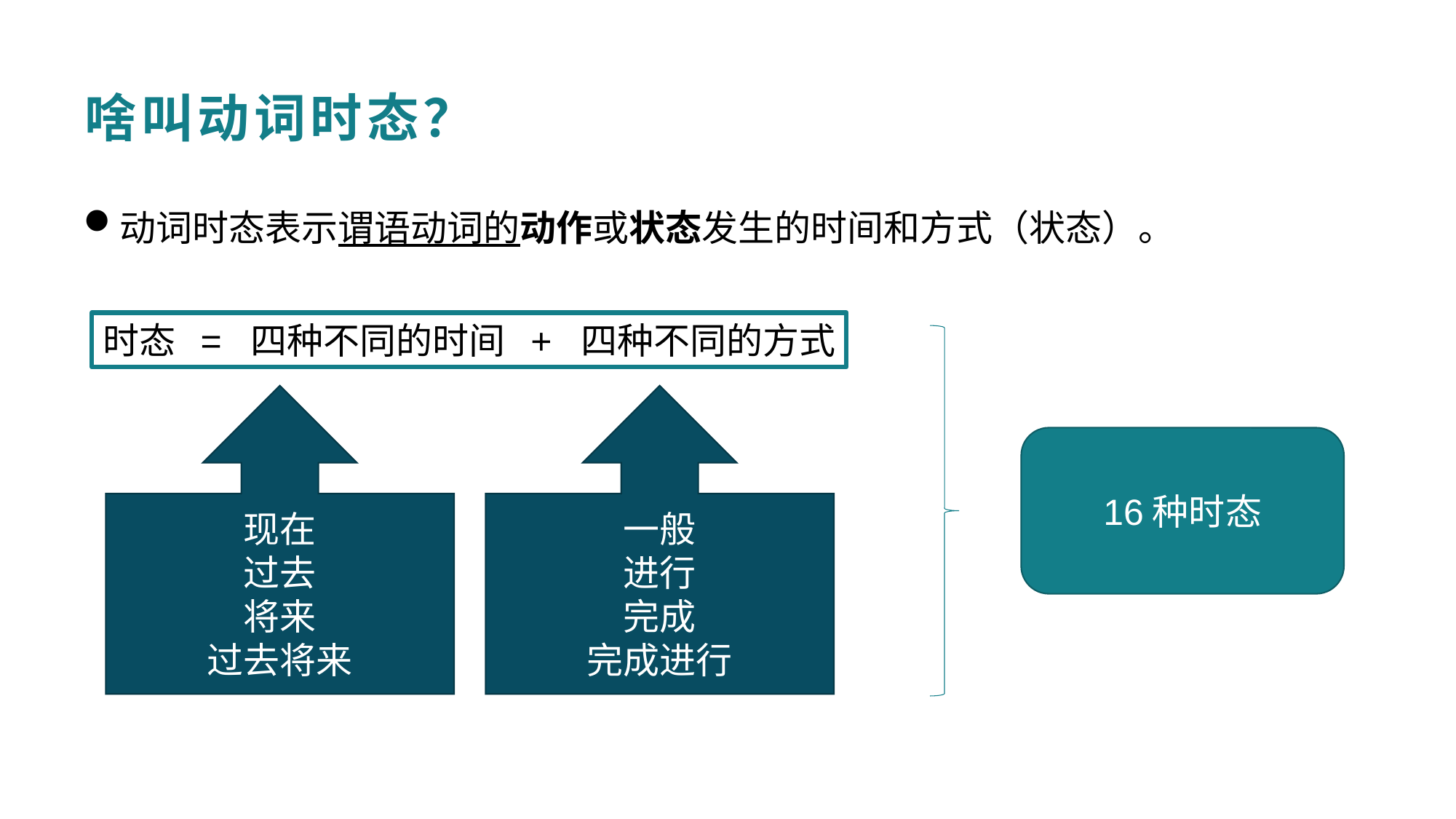

啥叫动词时态？
动词时态表示谓语动词的动作或状态发生的时间和方式（状态）。

时态  =  四种不同的时间  +  四种不同的方式

现在
过去
将来
过去将来
一般
进行
完成
完成进行
16种时态